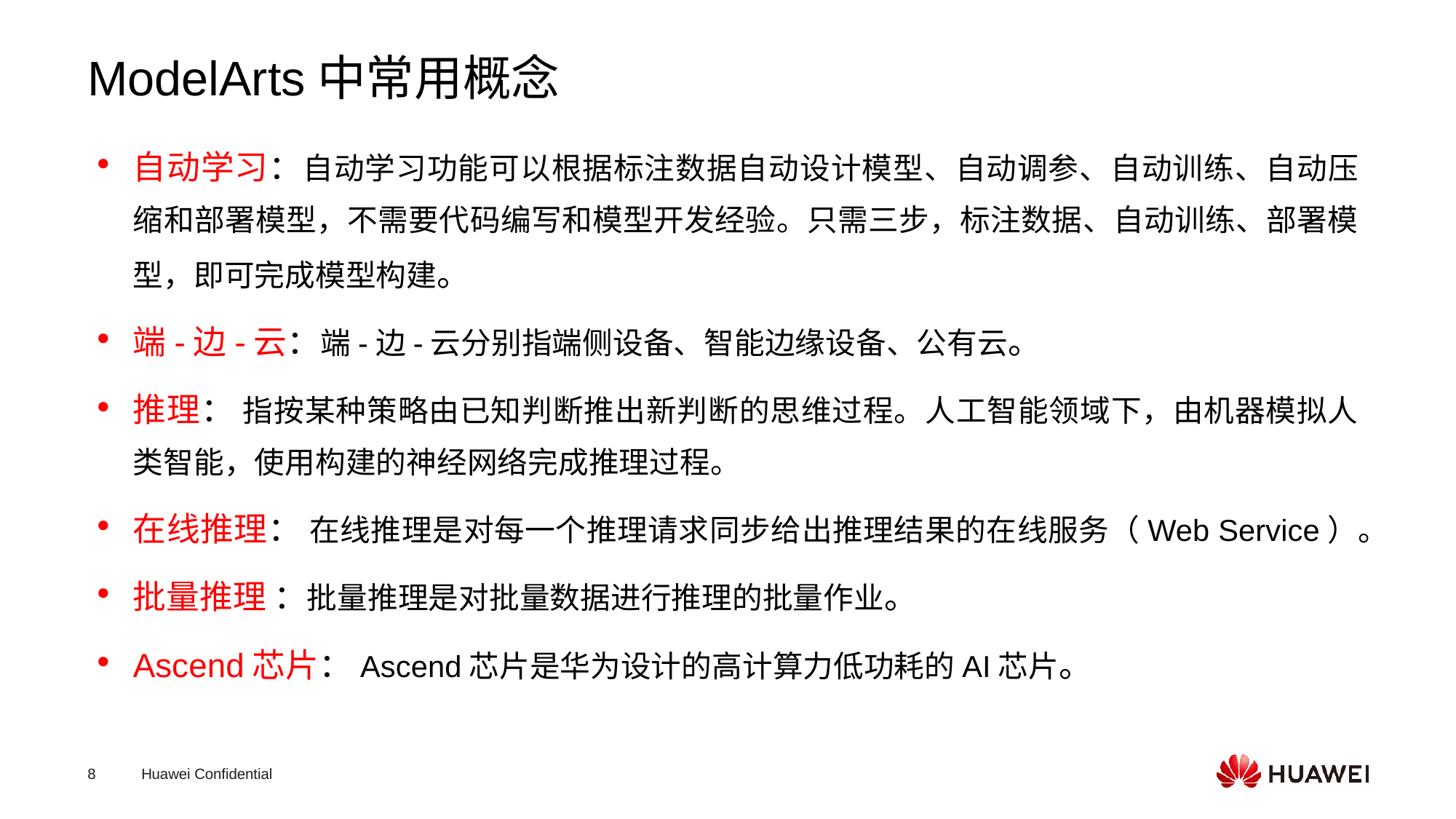

# ModelArts中常用概念
自动学习：自动学习功能可以根据标注数据自动设计模型、自动调参、自动训练、自动压缩和部署模型，不需要代码编写和模型开发经验。只需三步，标注数据、自动训练、部署模型，即可完成模型构建。
端-边-云：端-边-云分别指端侧设备、智能边缘设备、公有云。
推理： 指按某种策略由已知判断推出新判断的思维过程。人工智能领域下，由机器模拟人类智能，使用构建的神经网络完成推理过程。
在线推理： 在线推理是对每一个推理请求同步给出推理结果的在线服务（Web Service）。
批量推理 ：批量推理是对批量数据进行推理的批量作业。
Ascend芯片：Ascend芯片是华为设计的高计算力低功耗的AI芯片。